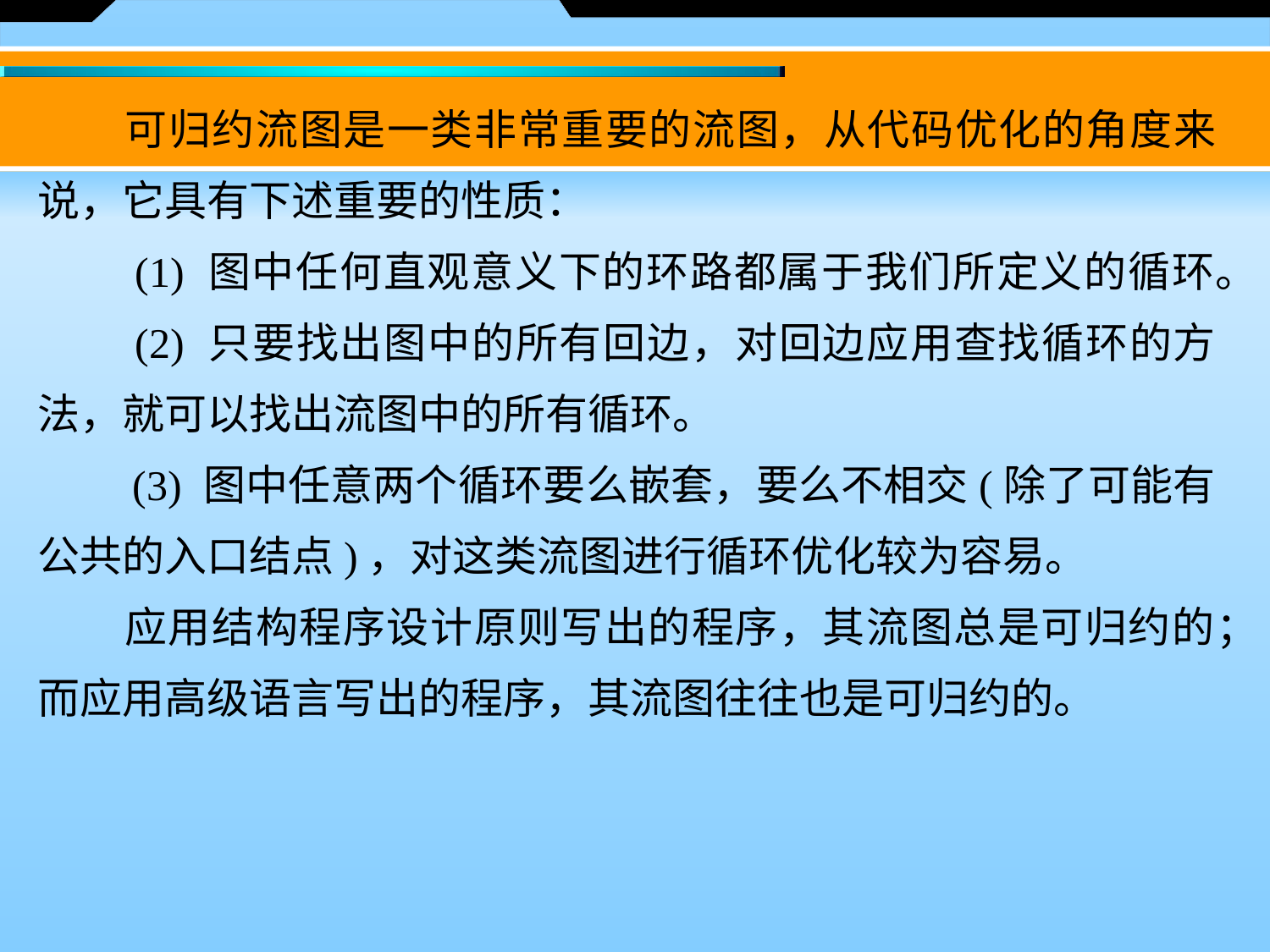

可归约流图是一类非常重要的流图，从代码优化的角度来说，它具有下述重要的性质：
　　(1) 图中任何直观意义下的环路都属于我们所定义的循环。
　　(2) 只要找出图中的所有回边，对回边应用查找循环的方法，就可以找出流图中的所有循环。
　　(3) 图中任意两个循环要么嵌套，要么不相交(除了可能有公共的入口结点)，对这类流图进行循环优化较为容易。
　　应用结构程序设计原则写出的程序，其流图总是可归约的；而应用高级语言写出的程序，其流图往往也是可归约的。